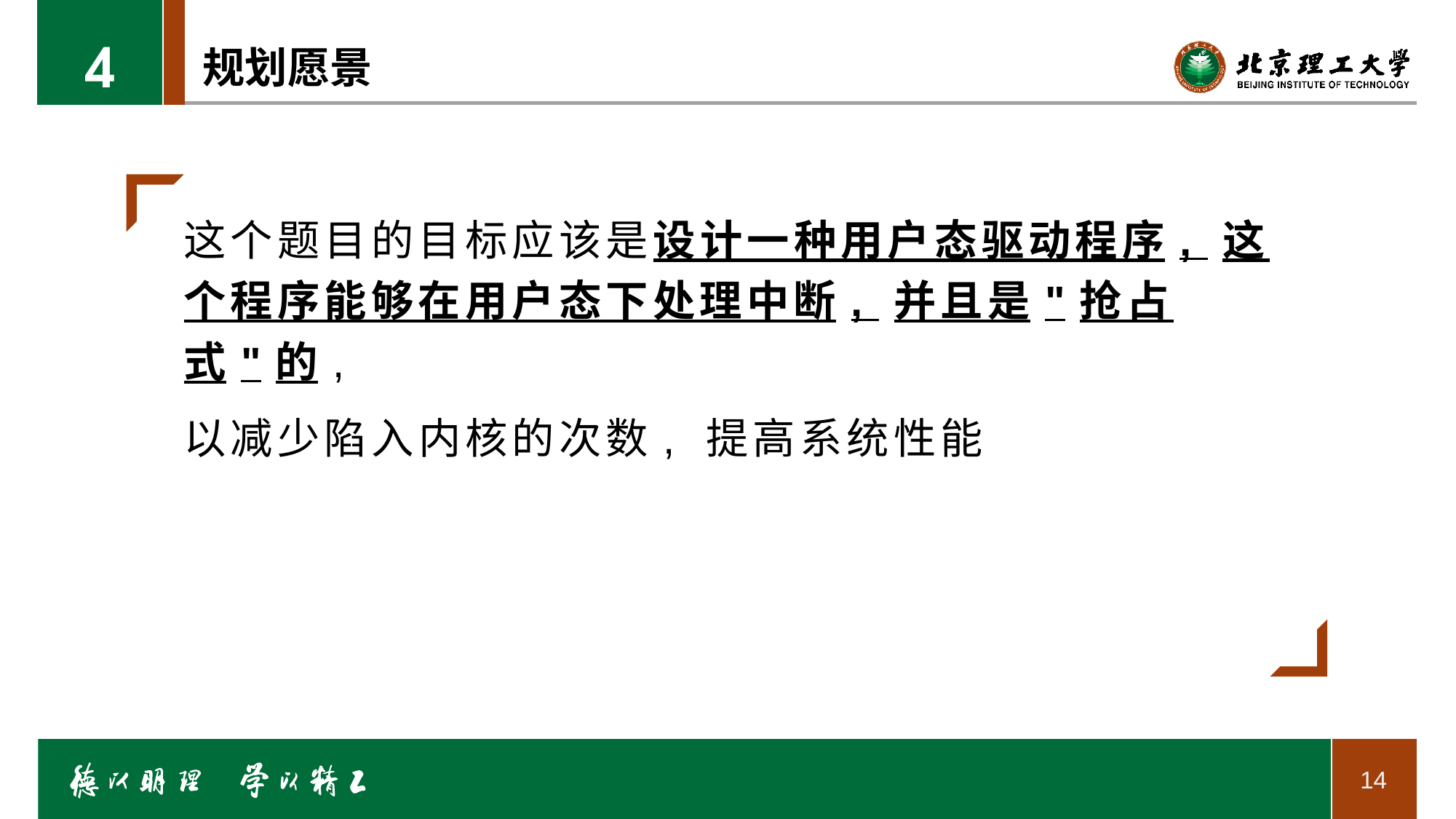

4
# 规划愿景

这个题目的目标应该是设计一种用户态驱动程序, 这个程序能够在用户态下处理中断, 并且是"抢占式"的,
以减少陷入内核的次数, 提高系统性能